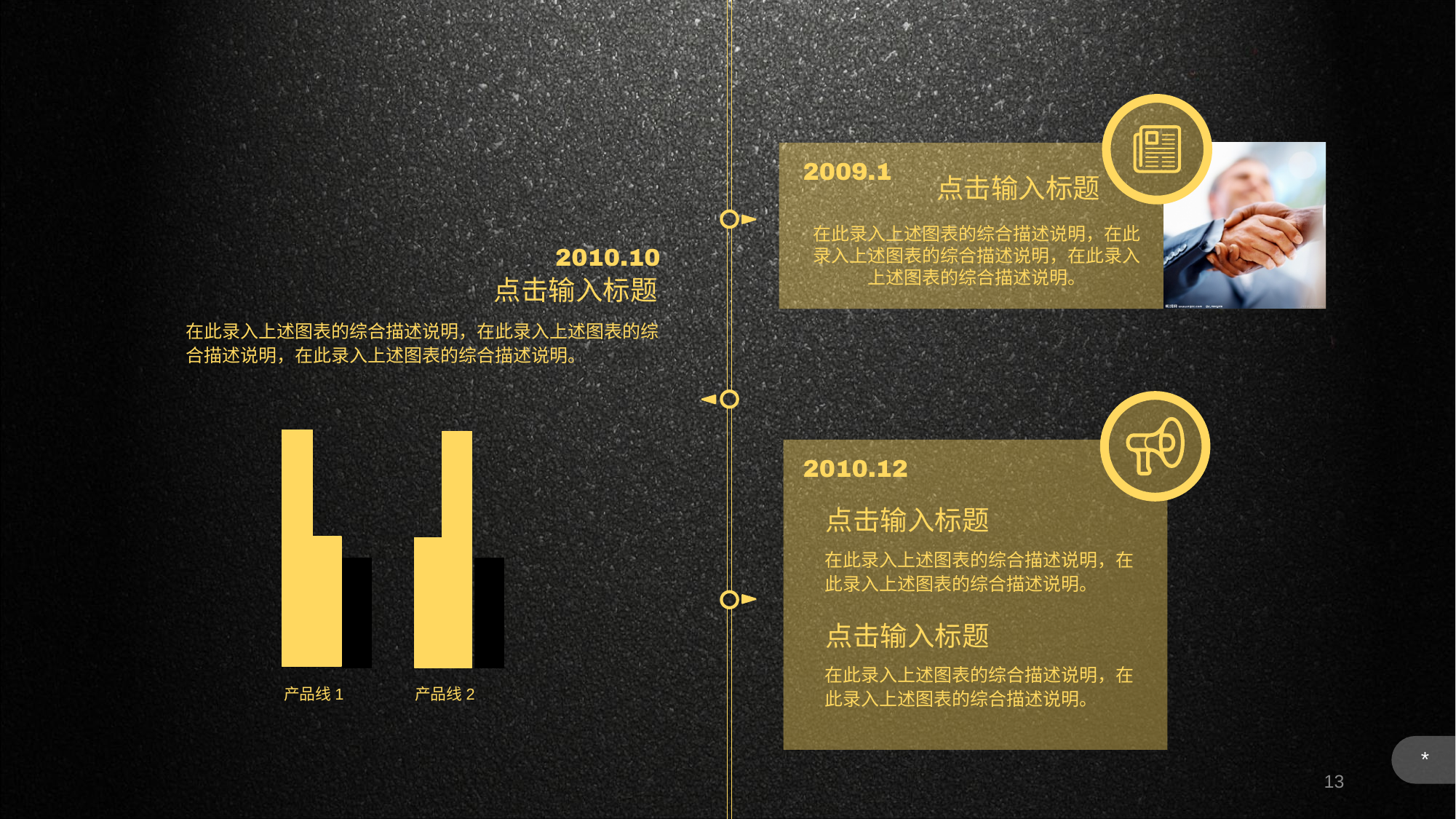

2009.1
点击输入标题

在此录入上述图表的综合描述说明，在此录入上述图表的综合描述说明，在此录入上述图表的综合描述说明。

2010.10
点击输入标题
在此录入上述图表的综合描述说明，在此录入上述图表的综合描述说明，在此录入上述图表的综合描述说明。

产品线1
产品线2

2010.12
点击输入标题
在此录入上述图表的综合描述说明，在此录入上述图表的综合描述说明。

点击输入标题
在此录入上述图表的综合描述说明，在此录入上述图表的综合描述说明。

*
13